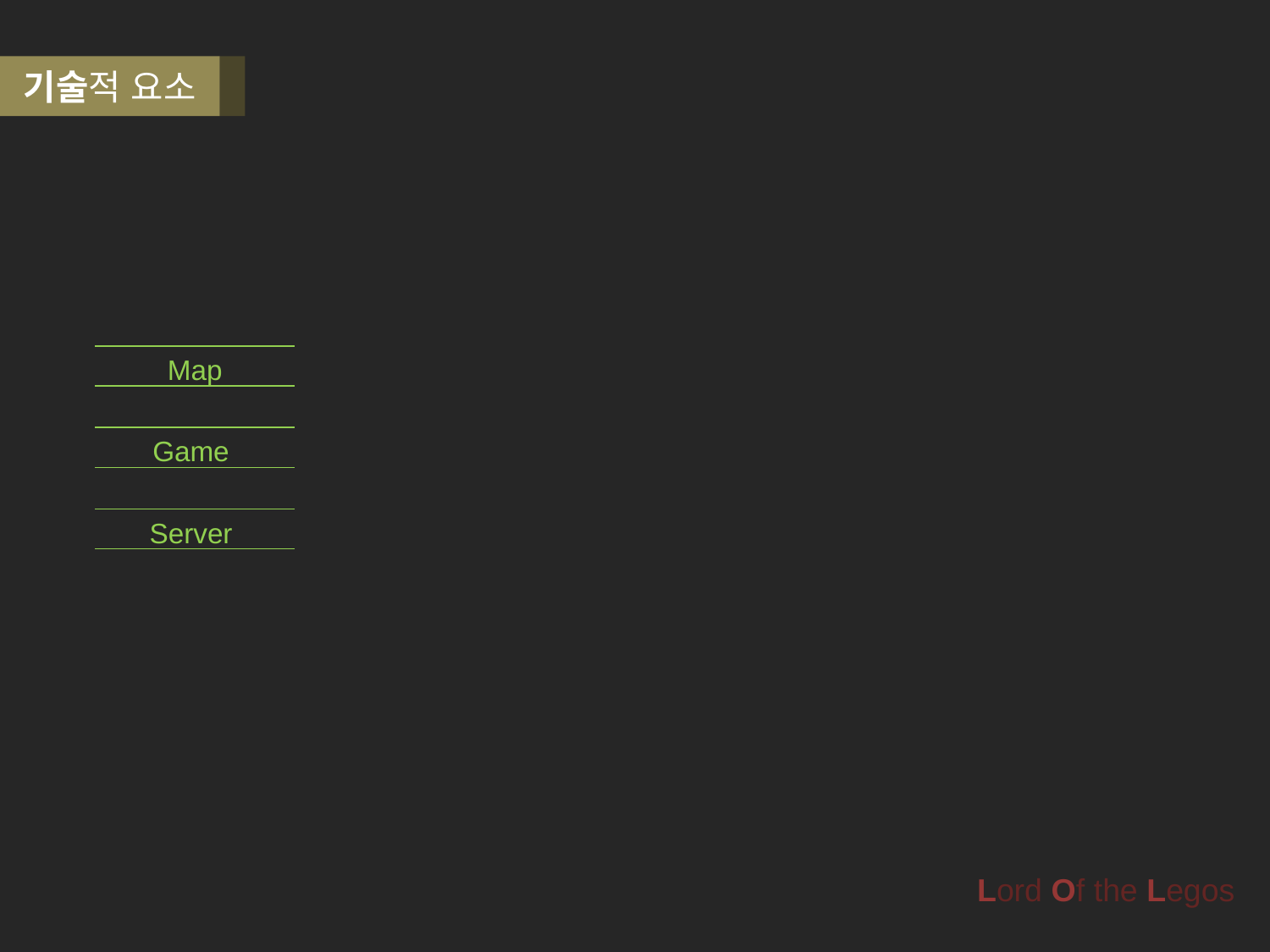

기술적 요소

Map
Game
Server
Lord Of the Legos